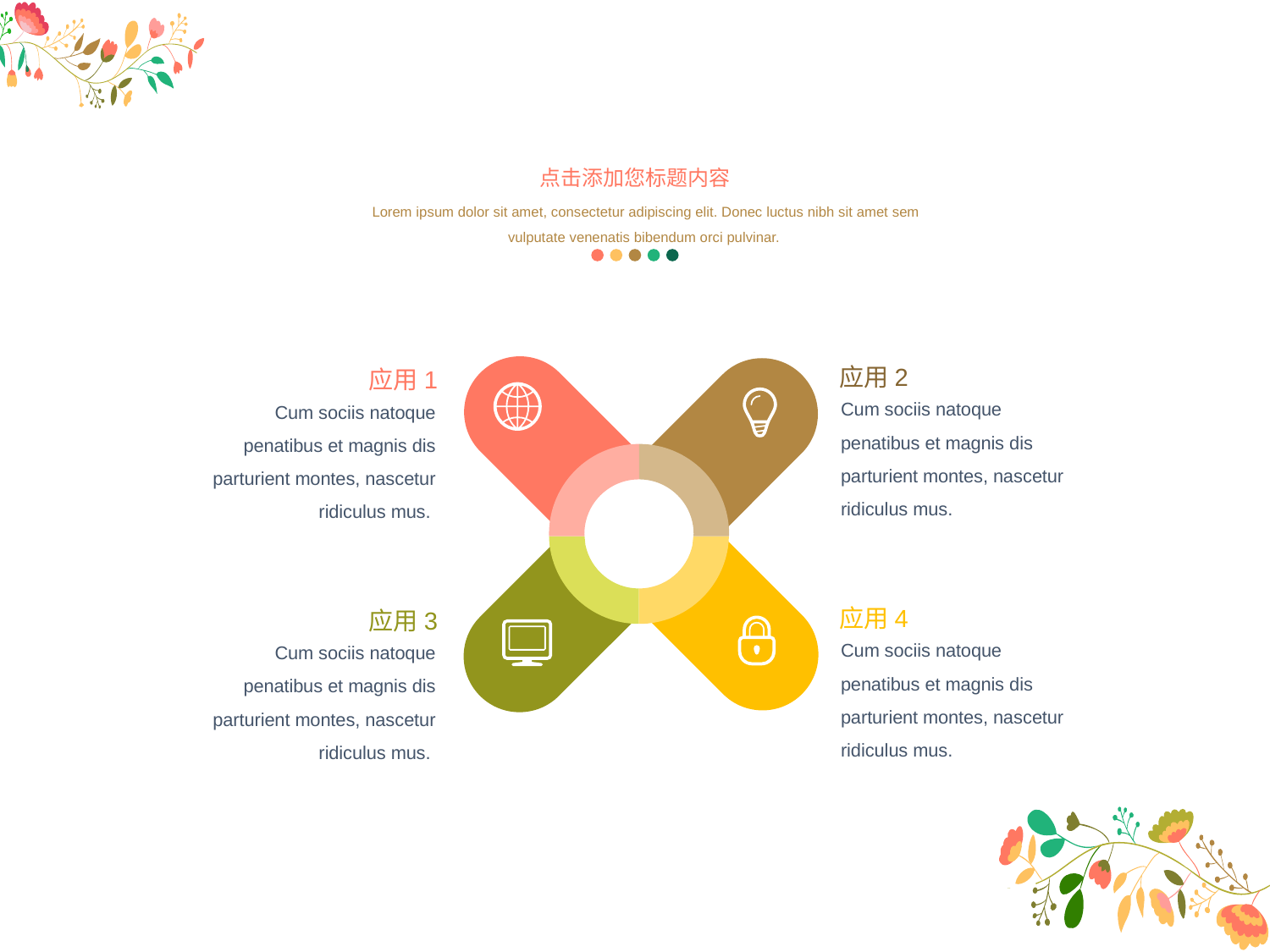

点击添加您标题内容
Lorem ipsum dolor sit amet, consectetur adipiscing elit. Donec luctus nibh sit amet sem vulputate venenatis bibendum orci pulvinar.

应用2

应用1
Cum sociis natoque penatibus et magnis dis parturient montes, nascetur ridiculus mus.

Cum sociis natoque penatibus et magnis dis parturient montes, nascetur ridiculus mus.

应用4
应用3

Cum sociis natoque penatibus et magnis dis parturient montes, nascetur ridiculus mus.
Cum sociis natoque penatibus et magnis dis parturient montes, nascetur ridiculus mus.